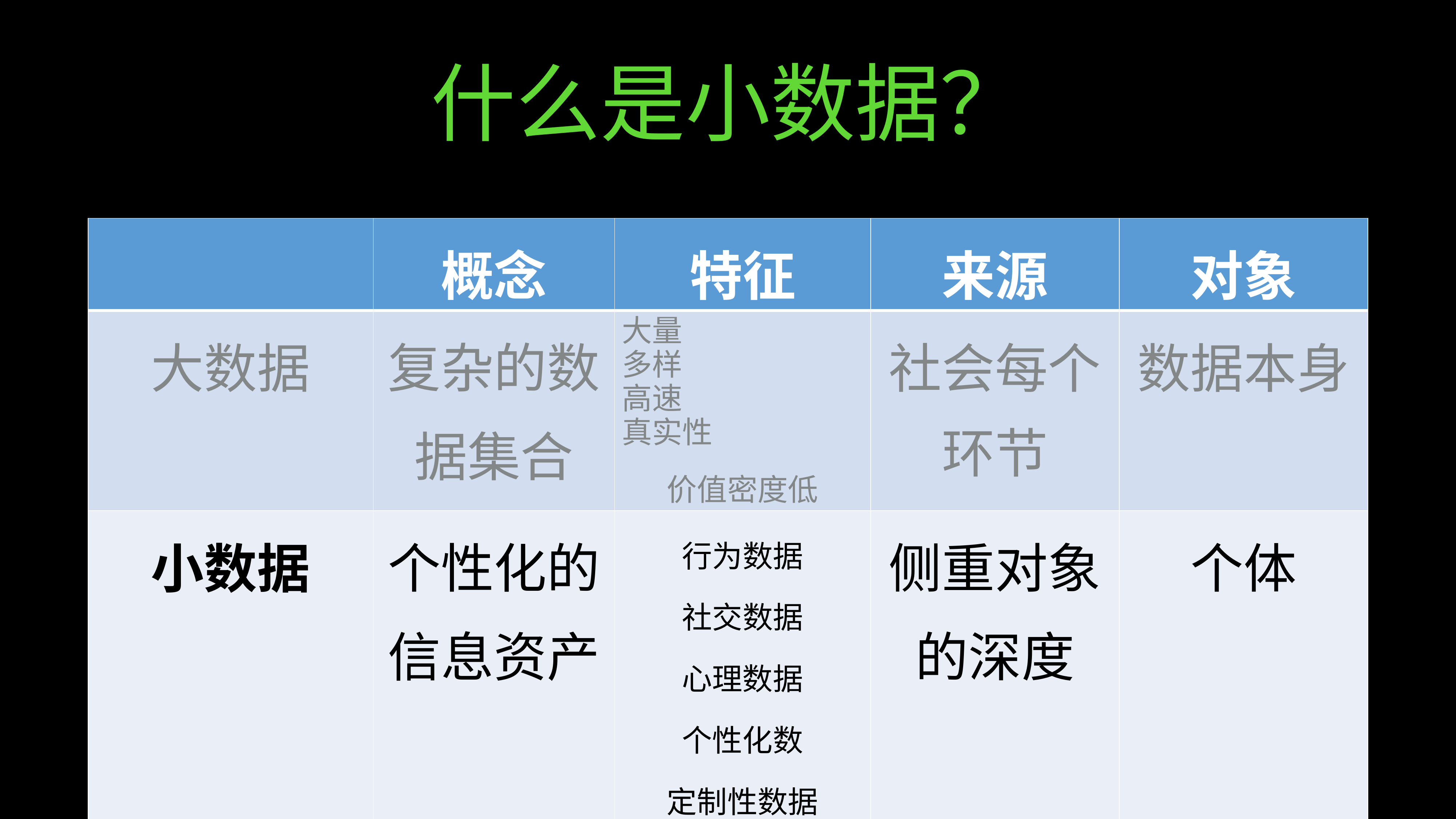

什么是小数据？
|  | 概念 | 特征 | 来源 | 对象 |
| --- | --- | --- | --- | --- |
| 大数据 | 复杂的数据集合 | 大量 多样 高速 真实性 价值密度低 | 社会每个环节 | 数据本身 |
| 小数据 | 个性化的信息资产 | 行为数据 社交数据 心理数据 个性化数 定制性数据 | 侧重对象的深度 | 个体 |